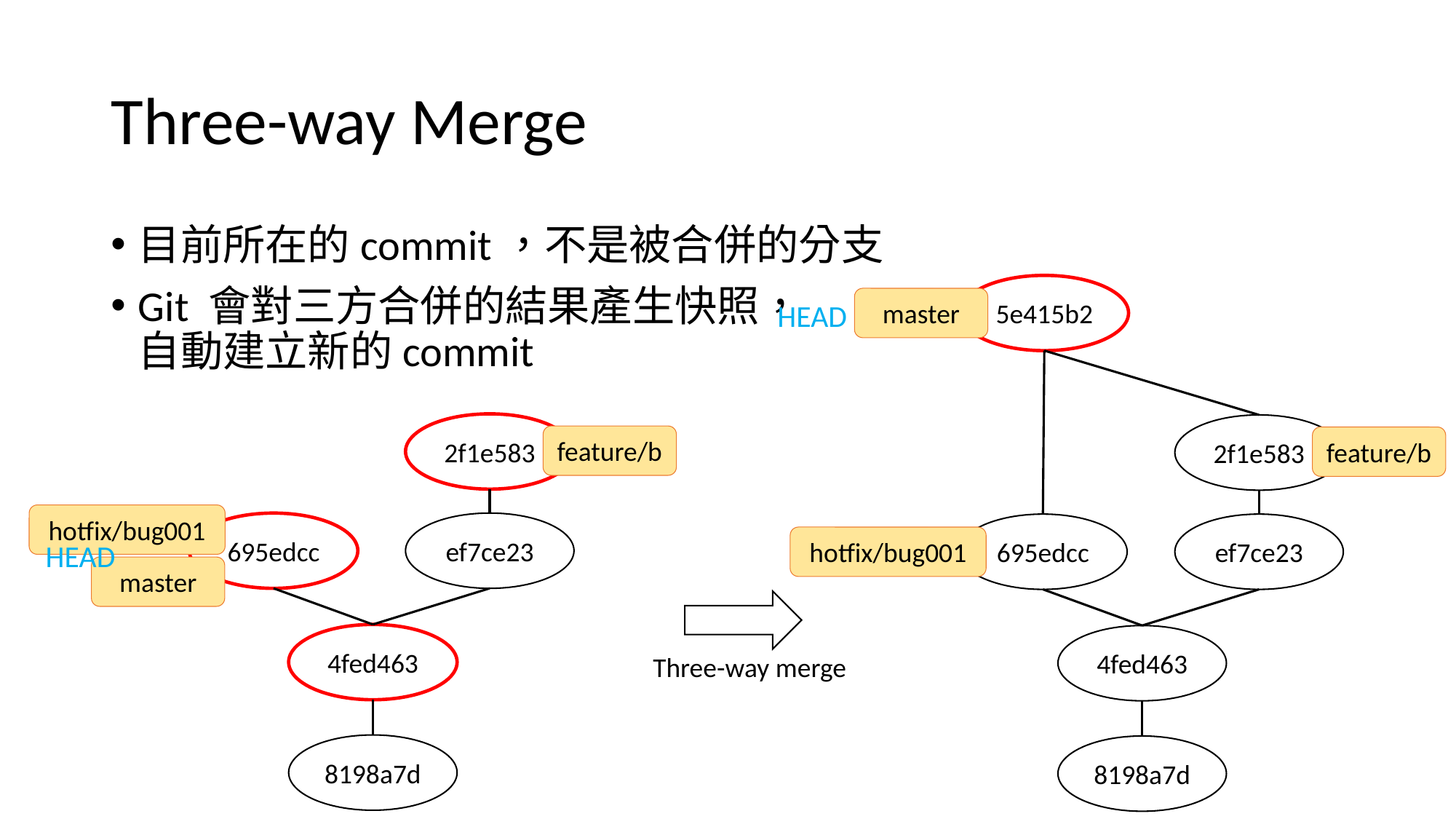

# Three-way Merge
目前所在的commit，不是被合併的分支
Git 會對三方合併的結果產生快照，
自動建立新的commit
5e415b2
master
HEAD
2f1e583
2f1e583
feature/b
feature/b
hotfix/bug001
695edcc
ef7ce23
695edcc
ef7ce23
hotfix/bug001
HEAD
master

4fed463
4fed463
Three-way merge
8198a7d
8198a7d